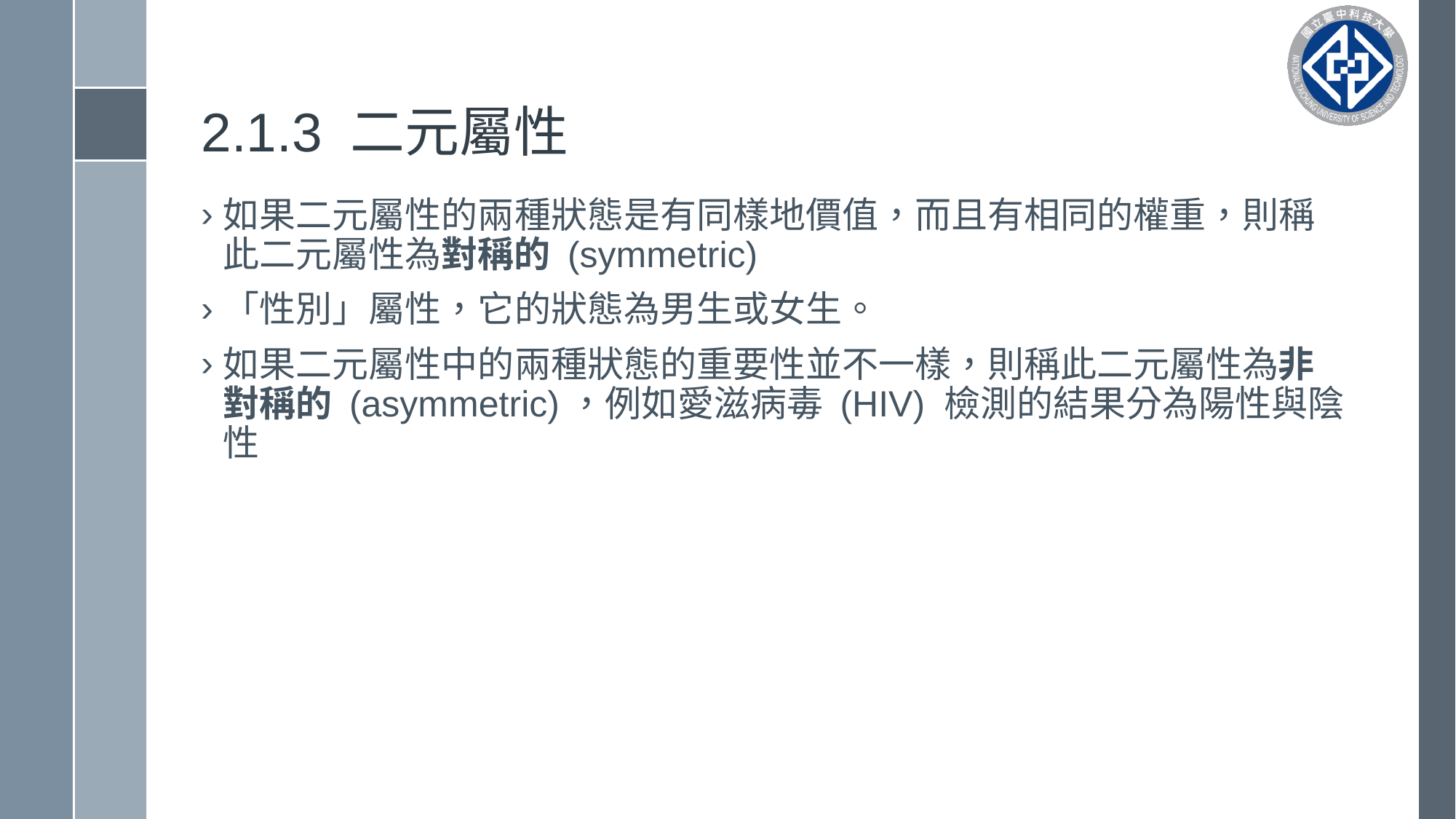

# 2.1.3 二元屬性
如果二元屬性的兩種狀態是有同樣地價值，而且有相同的權重，則稱此二元屬性為對稱的 (symmetric)
「性別」屬性，它的狀態為男生或女生。
如果二元屬性中的兩種狀態的重要性並不一樣，則稱此二元屬性為非對稱的 (asymmetric)，例如愛滋病毒 (HIV) 檢測的結果分為陽性與陰性